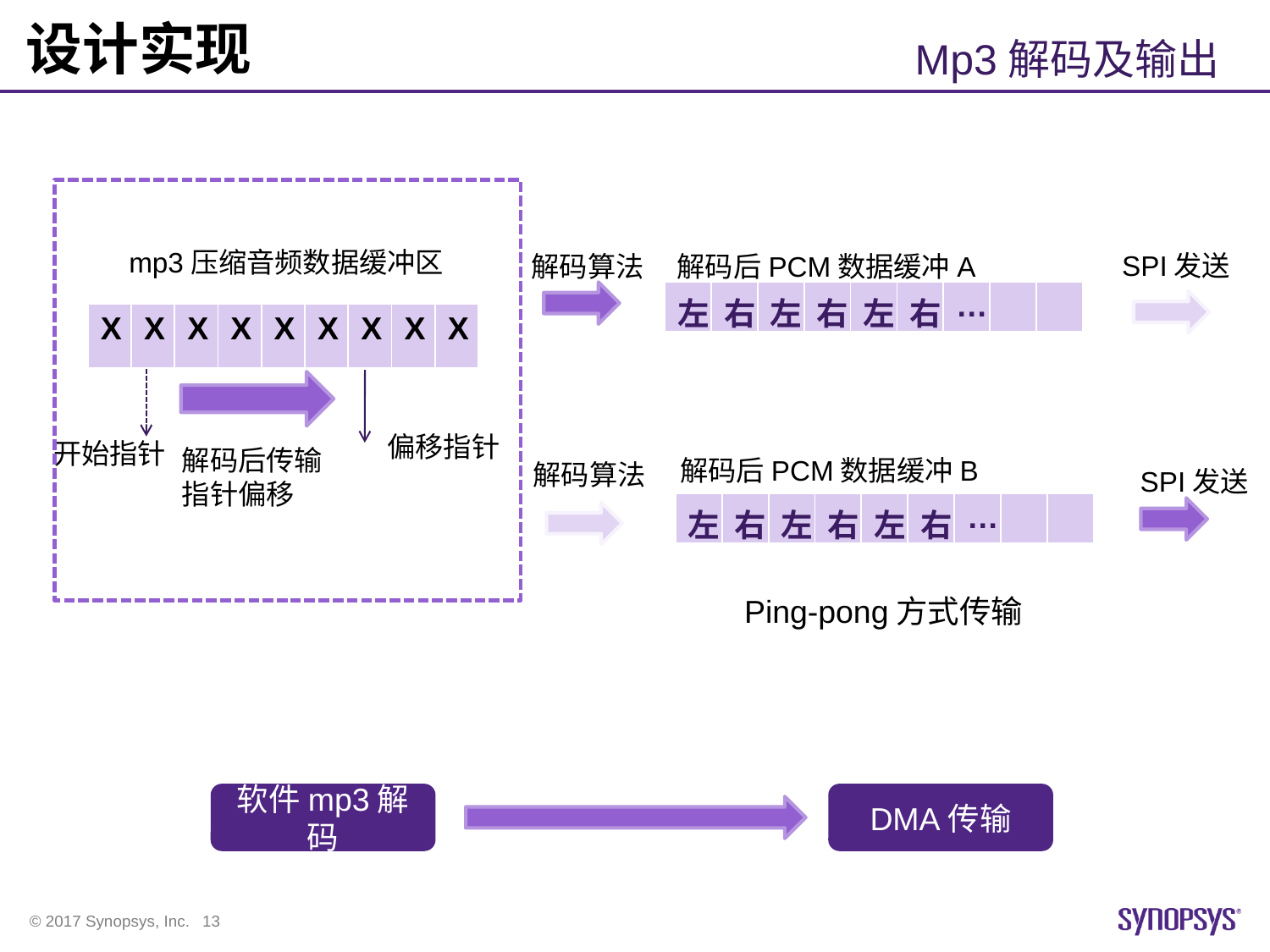

# 设计实现
Mp3解码及输出

mp3压缩音频数据缓冲区
SPI发送
解码算法
解码后PCM数据缓冲A

| 左 | 右 | 左 | 右 | 左 | 右 | … |  |  |
| --- | --- | --- | --- | --- | --- | --- | --- | --- |

| X | X | X | X | X | X | X | X | X |
| --- | --- | --- | --- | --- | --- | --- | --- | --- |

偏移指针
开始指针
解码后传输指针偏移
解码后PCM数据缓冲B
解码算法
SPI发送
| 左 | 右 | 左 | 右 | 左 | 右 | … |  |  |
| --- | --- | --- | --- | --- | --- | --- | --- | --- |

Ping-pong方式传输
软件mp3解码
DMA传输